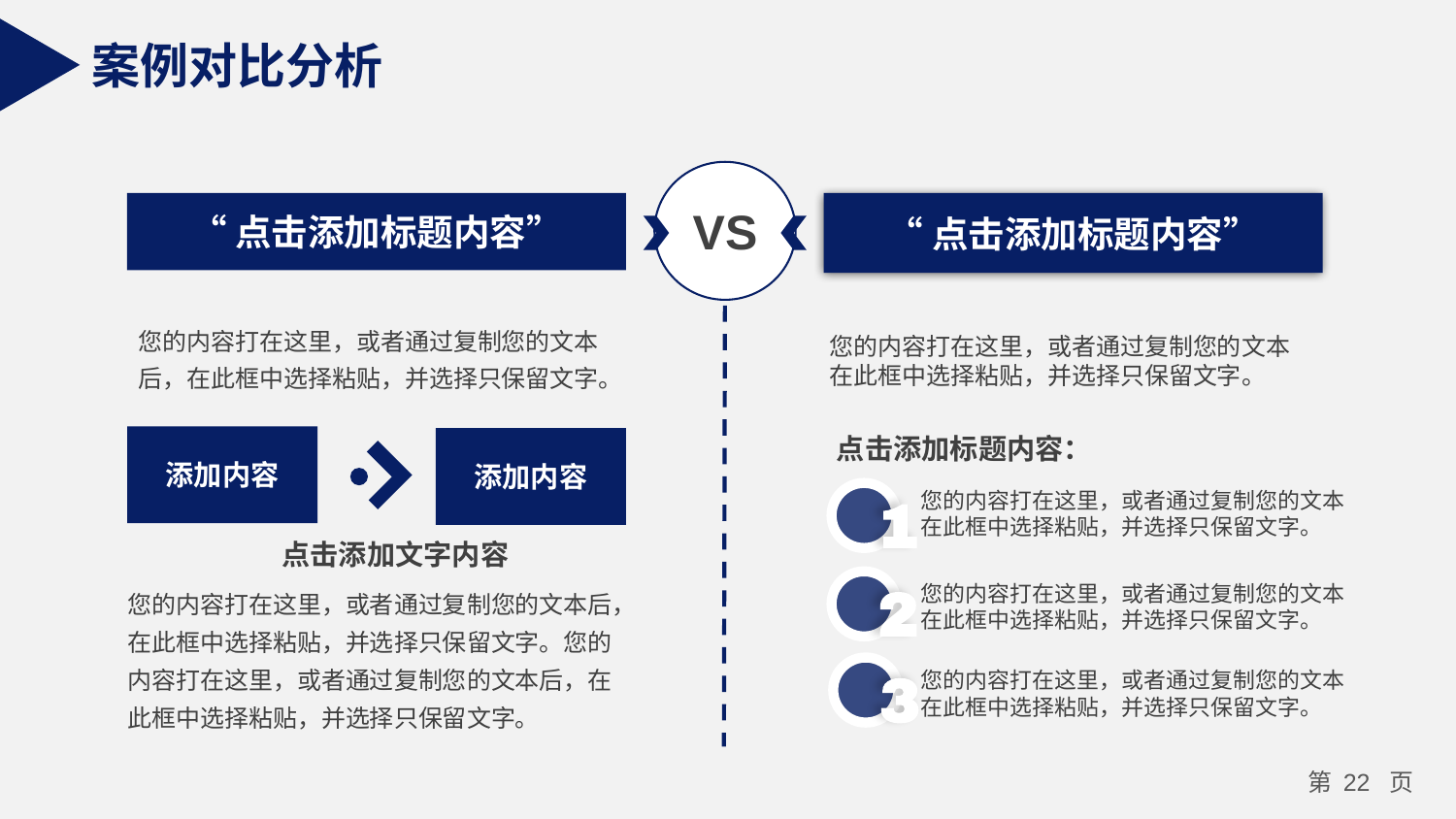

案例对比分析
VS
“点击添加标题内容”
“点击添加标题内容”

您的内容打在这里，或者通过复制您的文本后，在此框中选择粘贴，并选择只保留文字。
您的内容打在这里，或者通过复制您的文本
在此框中选择粘贴，并选择只保留文字。
点击添加标题内容：
添加内容
添加内容

1

您的内容打在这里，或者通过复制您的文本
在此框中选择粘贴，并选择只保留文字。
点击添加文字内容
2

您的内容打在这里，或者通过复制您的文本
在此框中选择粘贴，并选择只保留文字。
您的内容打在这里，或者通过复制您的文本后，在此框中选择粘贴，并选择只保留文字。您的内容打在这里，或者通过复制您的文本后，在此框中选择粘贴，并选择只保留文字。
3

您的内容打在这里，或者通过复制您的文本
在此框中选择粘贴，并选择只保留文字。